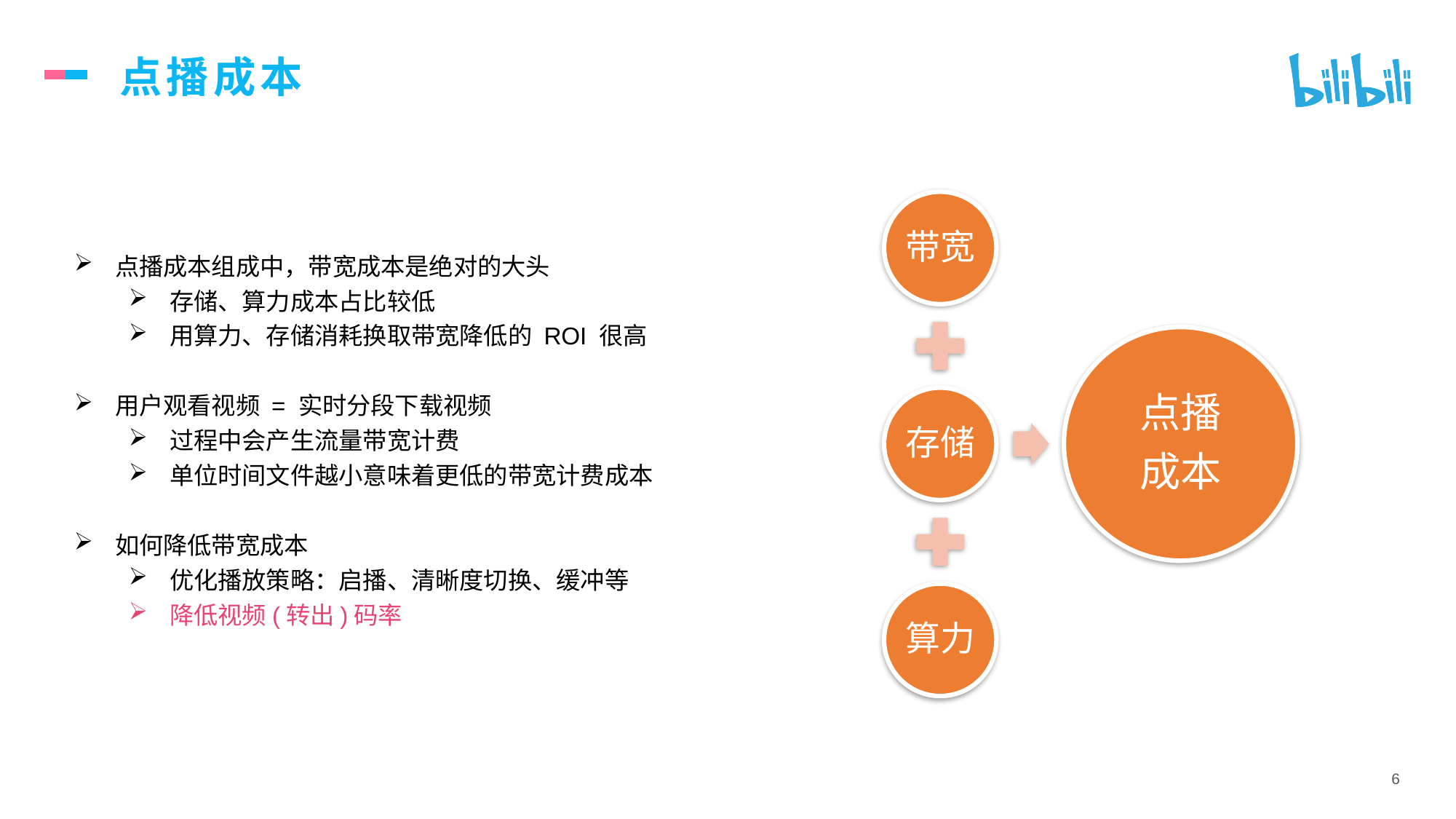

# 点播成本
点播成本组成中，带宽成本是绝对的大头
存储、算力成本占比较低
用算力、存储消耗换取带宽降低的 ROI 很高

用户观看视频 = 实时分段下载视频
过程中会产生流量带宽计费
单位时间文件越小意味着更低的带宽计费成本

如何降低带宽成本
优化播放策略：启播、清晰度切换、缓冲等
降低视频(转出)码率
带宽

存储

算力

点播
成本